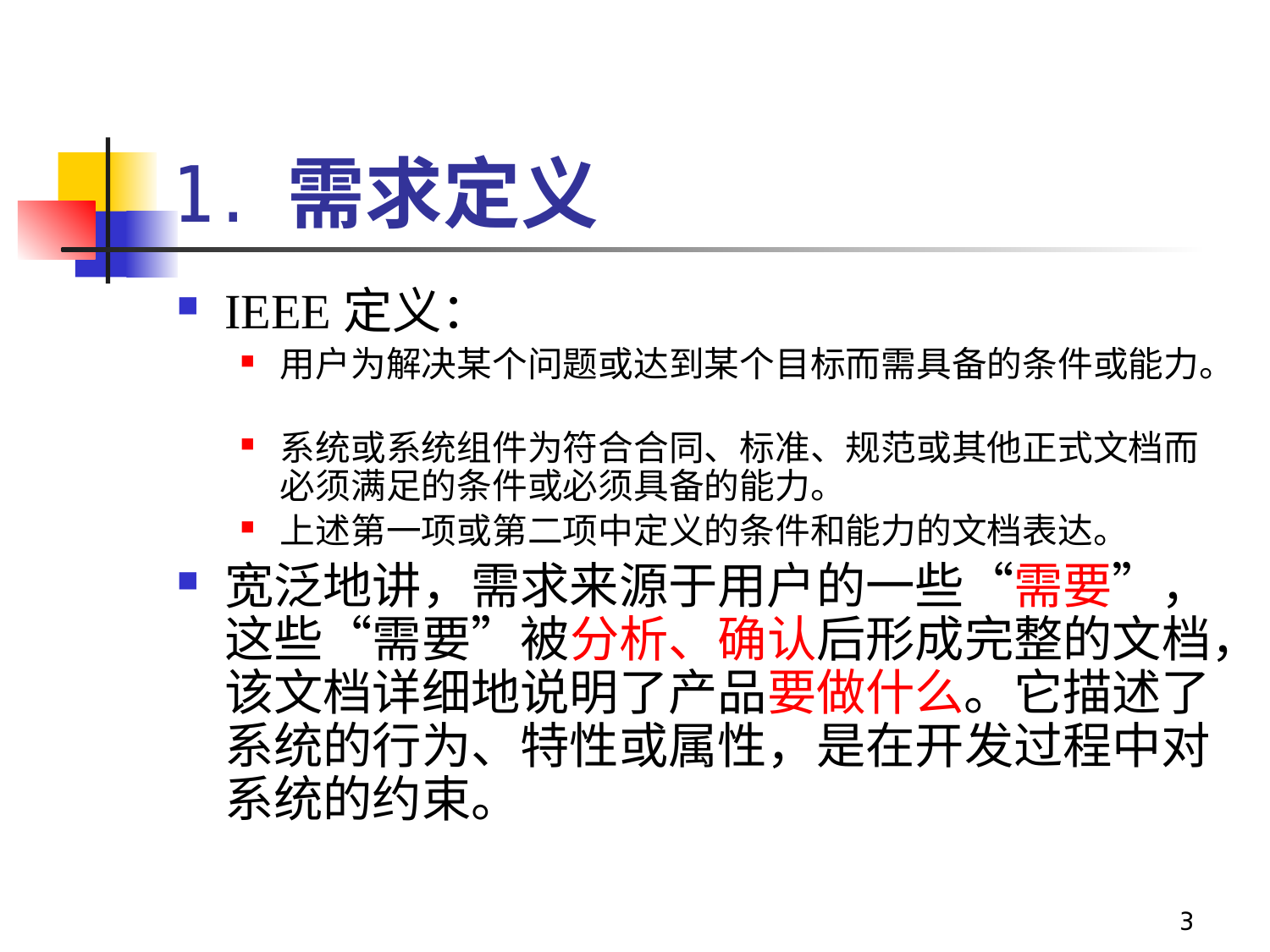

# 1. 需求定义
IEEE定义：
用户为解决某个问题或达到某个目标而需具备的条件或能力。
系统或系统组件为符合合同、标准、规范或其他正式文档而必须满足的条件或必须具备的能力。
上述第一项或第二项中定义的条件和能力的文档表达。
宽泛地讲，需求来源于用户的一些“需要”，这些“需要”被分析、确认后形成完整的文档，该文档详细地说明了产品要做什么。它描述了系统的行为、特性或属性，是在开发过程中对系统的约束。

3